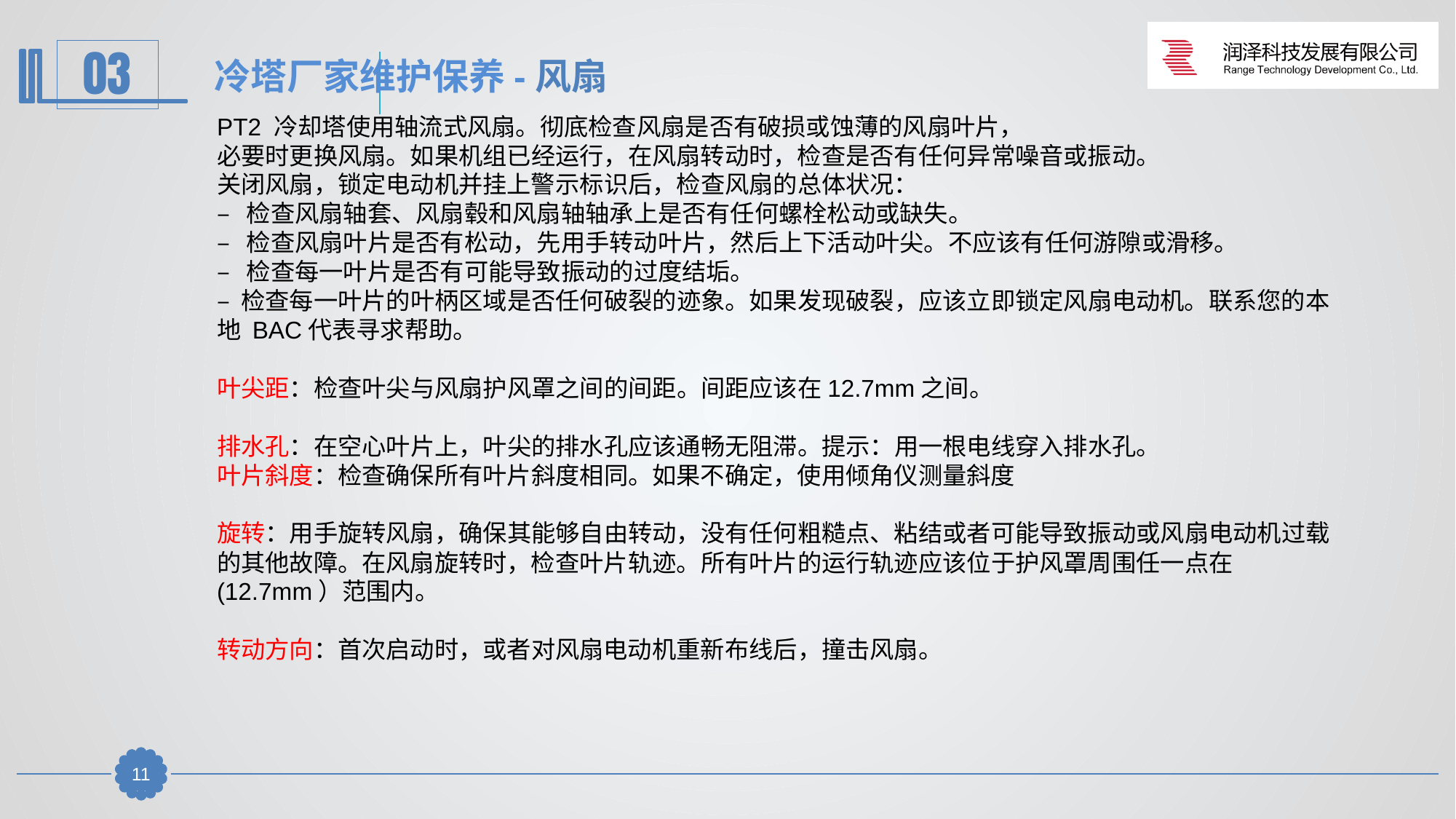

冷塔厂家维护保养-风扇
PT2 冷却塔使用轴流式风扇。彻底检查风扇是否有破损或蚀薄的风扇叶片，
必要时更换风扇。如果机组已经运行，在风扇转动时，检查是否有任何异常噪音或振动。
关闭风扇，锁定电动机并挂上警示标识后，检查风扇的总体状况：
–  检查风扇轴套、风扇毂和风扇轴轴承上是否有任何螺栓松动或缺失。
–  检查风扇叶片是否有松动，先用手转动叶片，然后上下活动叶尖。不应该有任何游隙或滑移。
–  检查每一叶片是否有可能导致振动的过度结垢。
– 检查每一叶片的叶柄区域是否任何破裂的迹象。如果发现破裂，应该立即锁定风扇电动机。联系您的本地 BAC代表寻求帮助。

叶尖距：检查叶尖与风扇护风罩之间的间距。间距应该在12.7mm之间。

排水孔：在空心叶片上，叶尖的排水孔应该通畅无阻滞。提示：用一根电线穿入排水孔。
叶片斜度：检查确保所有叶片斜度相同。如果不确定，使用倾角仪测量斜度

旋转：用手旋转风扇，确保其能够自由转动，没有任何粗糙点、粘结或者可能导致振动或风扇电动机过载的其他故障。在风扇旋转时，检查叶片轨迹。所有叶片的运行轨迹应该位于护风罩周围任一点在(12.7mm）范围内。

转动方向：首次启动时，或者对风扇电动机重新布线后，撞击风扇。
11